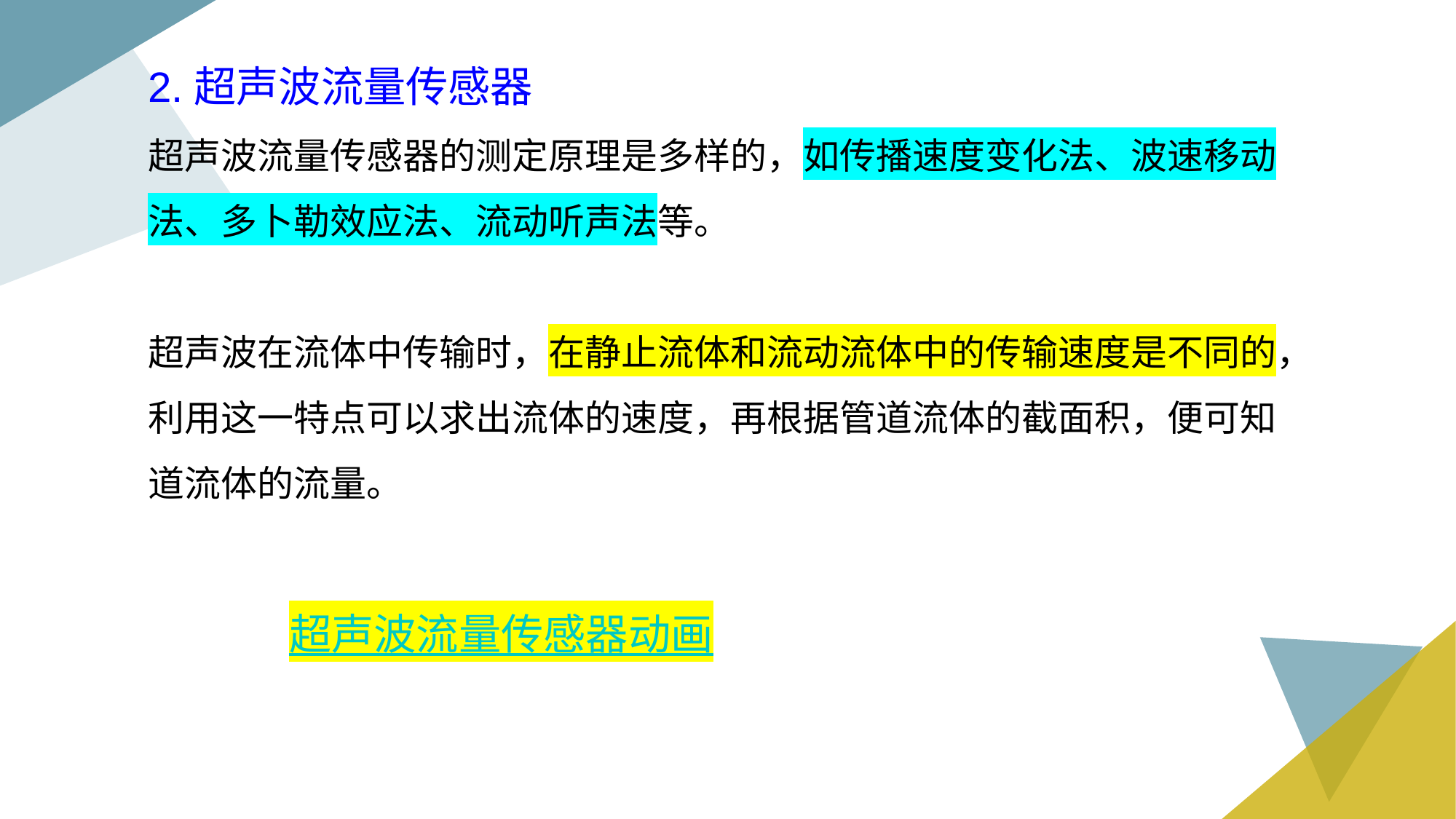

2.超声波流量传感器
超声波流量传感器的测定原理是多样的，如传播速度变化法、波速移动法、多卜勒效应法、流动听声法等。

超声波在流体中传输时，在静止流体和流动流体中的传输速度是不同的，利用这一特点可以求出流体的速度，再根据管道流体的截面积，便可知道流体的流量。
超声波流量传感器动画